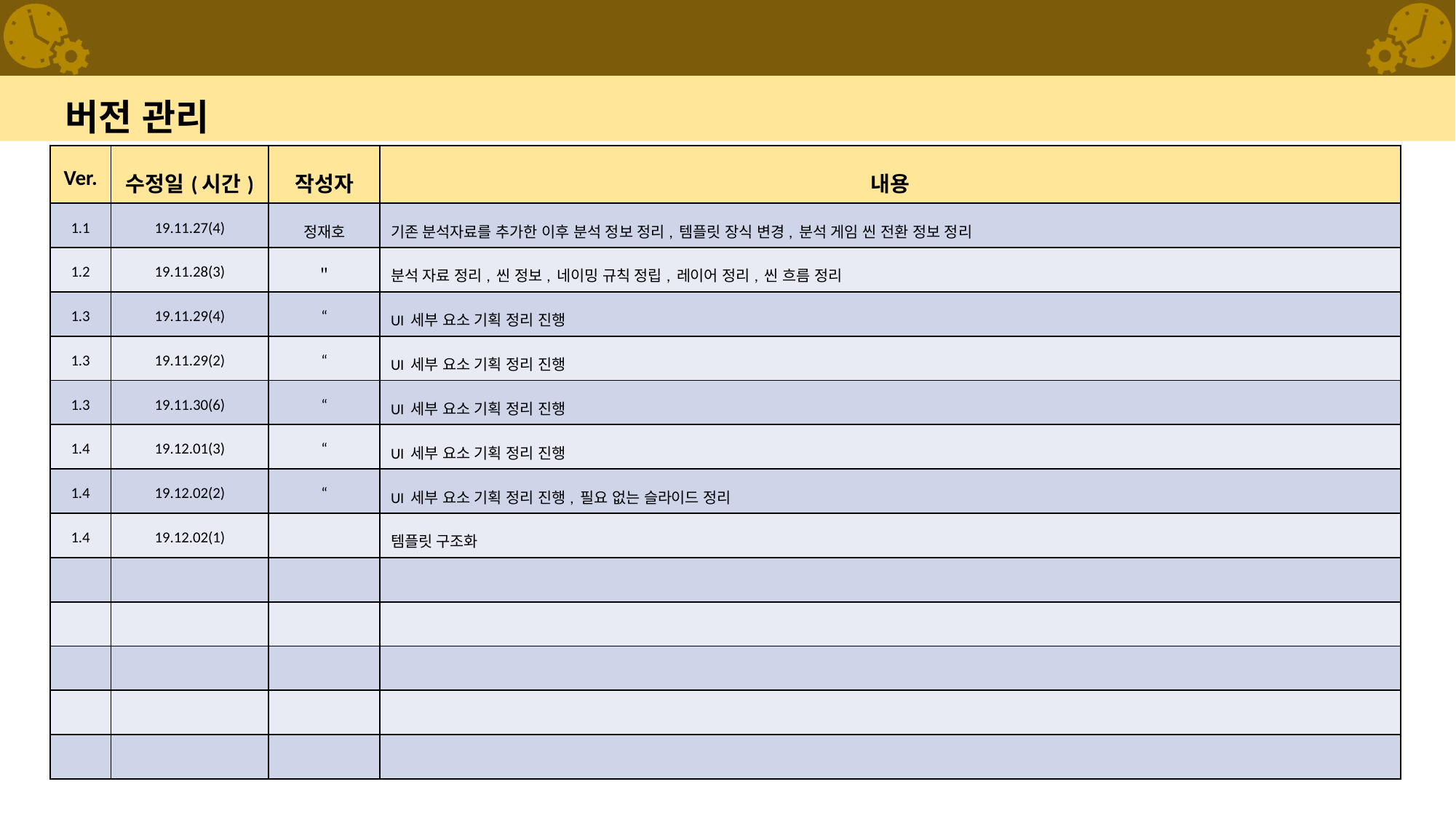

# 버전 관리
| Ver. | 수정일(시간) | 작성자 | 내용 |
| --- | --- | --- | --- |
| 1.1 | 19.11.27(4) | 정재호 | 기존 분석자료를 추가한 이후 분석 정보 정리, 템플릿 장식 변경, 분석 게임 씬 전환 정보 정리 |
| 1.2 | 19.11.28(3) | ＂ | 분석 자료 정리, 씬 정보, 네이밍 규칙 정립, 레이어 정리, 씬 흐름 정리 |
| 1.3 | 19.11.29(4) | “ | UI 세부 요소 기획 정리 진행 |
| 1.3 | 19.11.29(2) | “ | UI 세부 요소 기획 정리 진행 |
| 1.3 | 19.11.30(6) | “ | UI 세부 요소 기획 정리 진행 |
| 1.4 | 19.12.01(3) | “ | UI 세부 요소 기획 정리 진행 |
| 1.4 | 19.12.02(2) | “ | UI 세부 요소 기획 정리 진행, 필요 없는 슬라이드 정리 |
| 1.4 | 19.12.02(1) |  | 템플릿 구조화 |
|  |  |  |  |
|  |  |  |  |
|  |  |  |  |
|  |  |  |  |
|  |  |  |  |